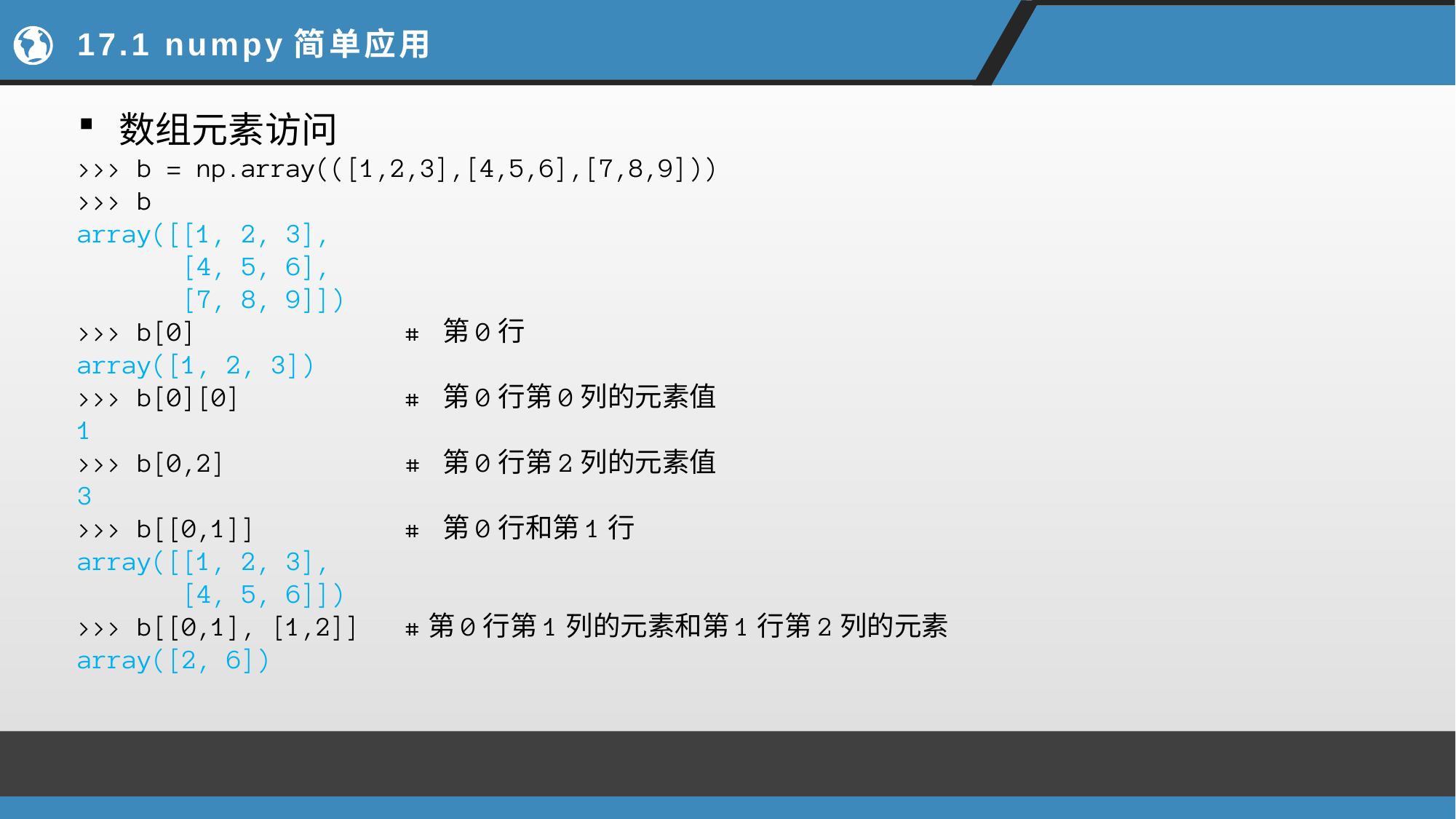

# 17.1 numpy简单应用

数组元素访问
>>> b = np.array(([1,2,3],[4,5,6],[7,8,9]))
>>> b
array([[1, 2, 3],
       [4, 5, 6],
       [7, 8, 9]])
>>> b[0]              # 第0行
array([1, 2, 3])
>>> b[0][0]           # 第0行第0列的元素值
1
>>> b[0,2]            # 第0行第2列的元素值
3
>>> b[[0,1]]          # 第0行和第1行
array([[1, 2, 3],
       [4, 5, 6]])
>>> b[[0,1], [1,2]]   #第0行第1列的元素和第1行第2列的元素
array([2, 6])